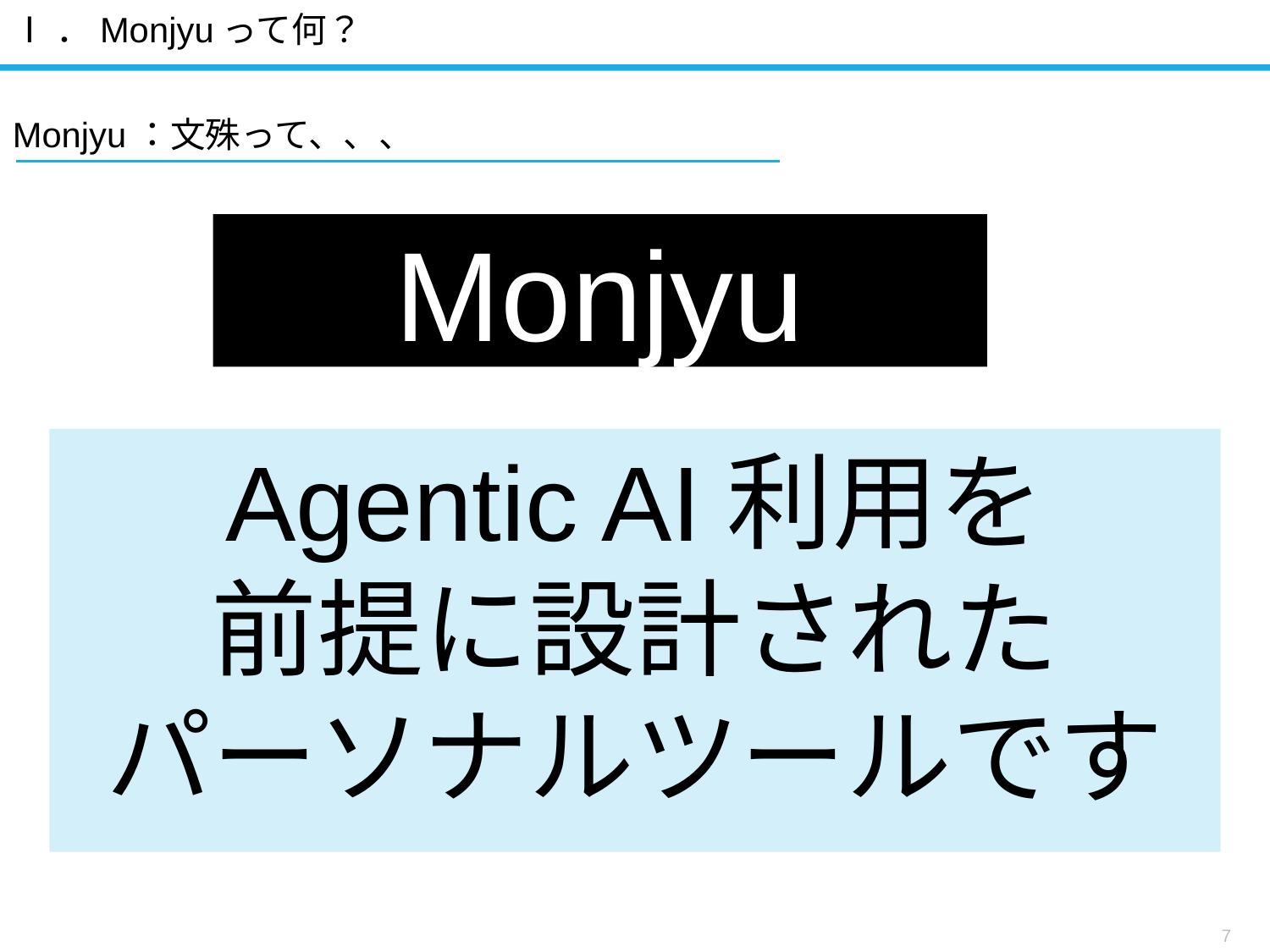

Ⅰ．Monjyuって何？

Monjyu：文殊って、、、
Monjyu
Agentic AI利用を
前提に設計された
パーソナルツールです

7